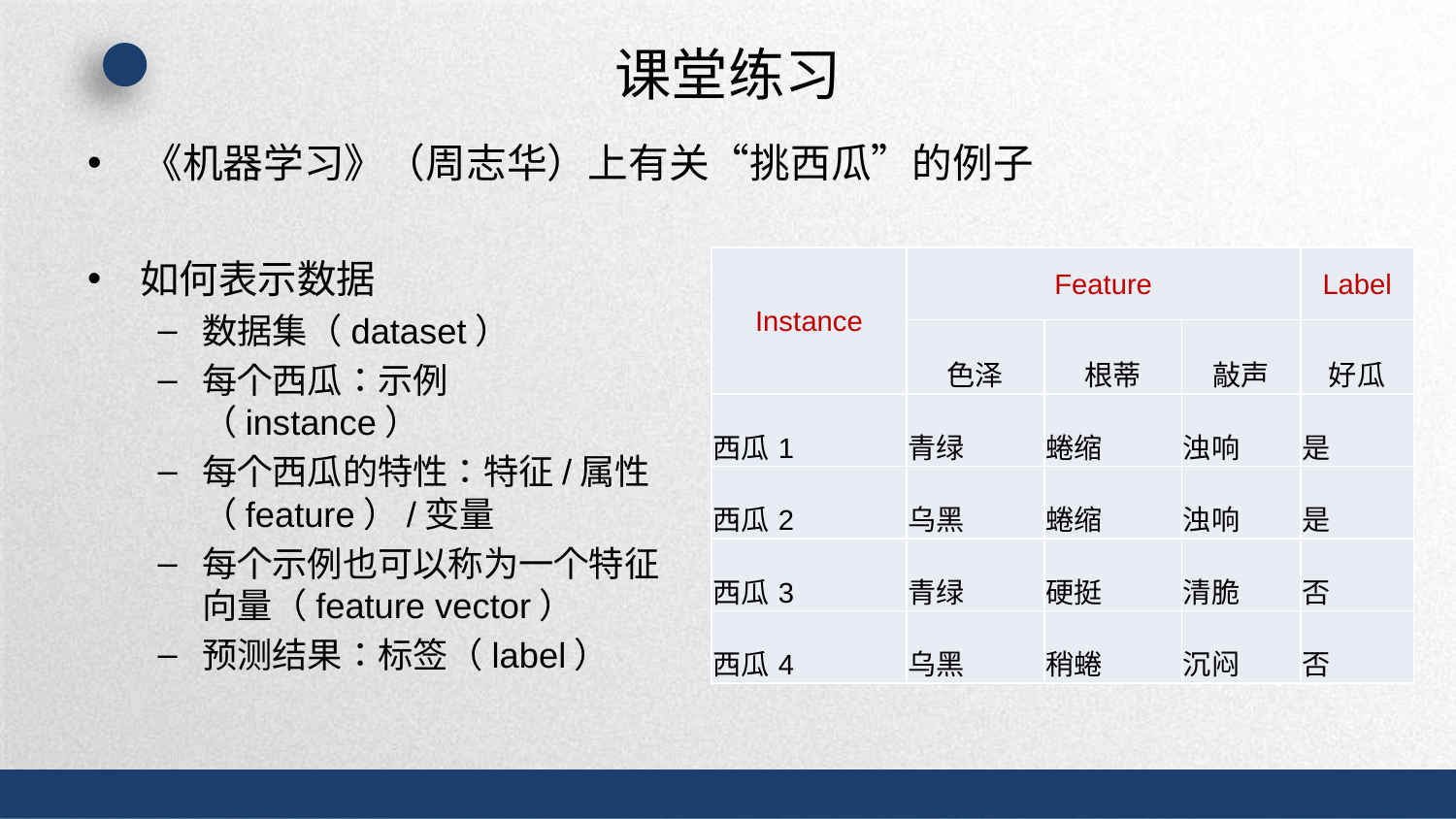

# 课堂练习
《机器学习》（周志华）上有关“挑西瓜”的例子
| Instance | Feature |  |  | Label |
| --- | --- | --- | --- | --- |
|  | 色泽 | 根蒂 | 敲声 | 好瓜 |
| 西瓜1 | 青绿 | 蜷缩 | 浊响 | 是 |
| 西瓜2 | 乌黑 | 蜷缩 | 浊响 | 是 |
| 西瓜3 | 青绿 | 硬挺 | 清脆 | 否 |
| 西瓜4 | 乌黑 | 稍蜷 | 沉闷 | 否 |
如何表示数据
数据集（dataset）
每个西瓜：示例（instance）
每个西瓜的特性：特征/属性（feature）/变量
每个示例也可以称为一个特征向量（feature vector）
预测结果：标签（label）